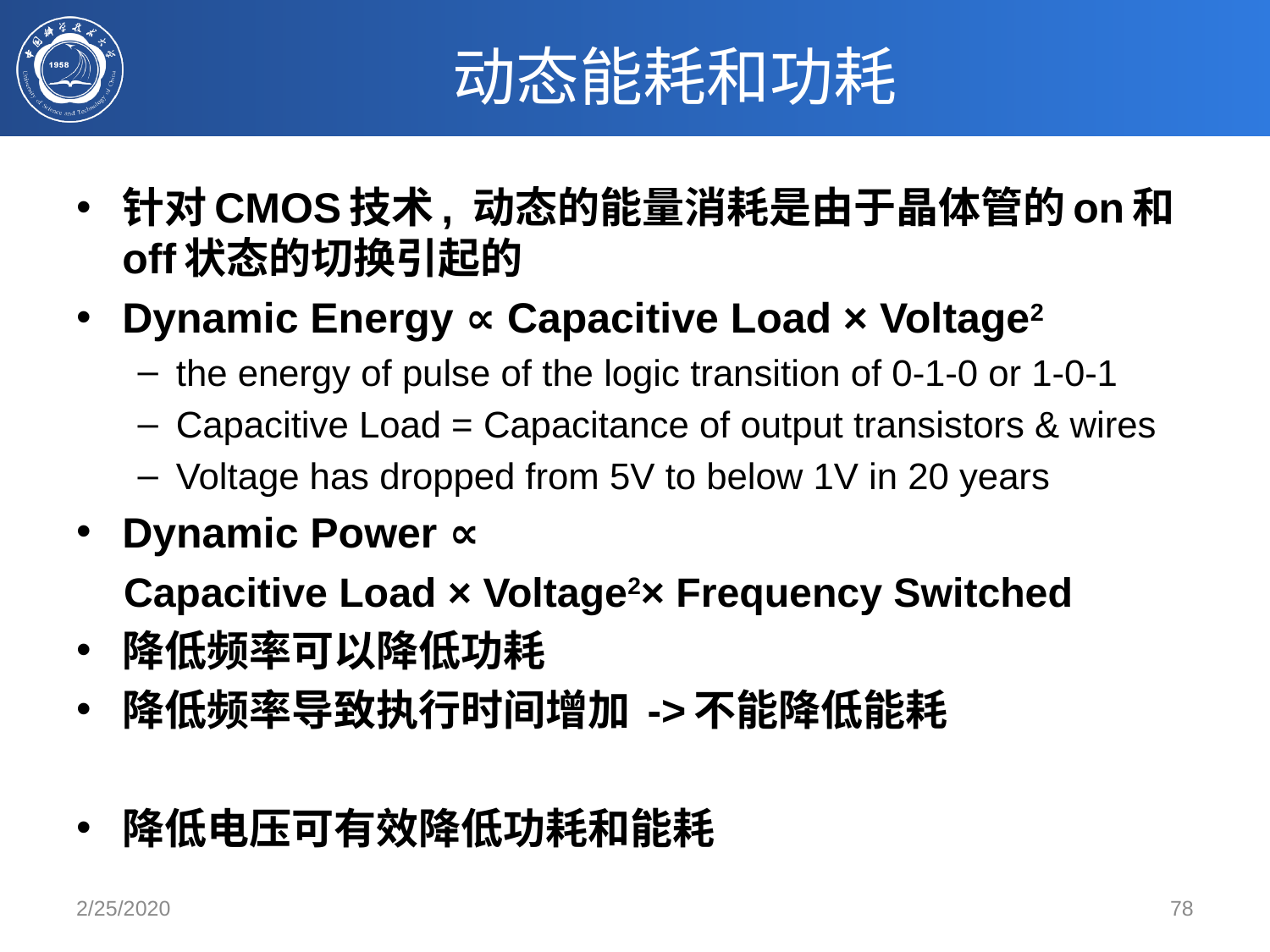

# 动态能耗和功耗
针对CMOS技术, 动态的能量消耗是由于晶体管的on和off状态的切换引起的
Dynamic Energy ∝ Capacitive Load × Voltage2
the energy of pulse of the logic transition of 0-1-0 or 1-0-1
Capacitive Load = Capacitance of output transistors & wires
Voltage has dropped from 5V to below 1V in 20 years
Dynamic Power ∝
    Capacitive Load × Voltage2× Frequency Switched
降低频率可以降低功耗
降低频率导致执行时间增加 ->不能降低能耗

降低电压可有效降低功耗和能耗
2/25/2020
78